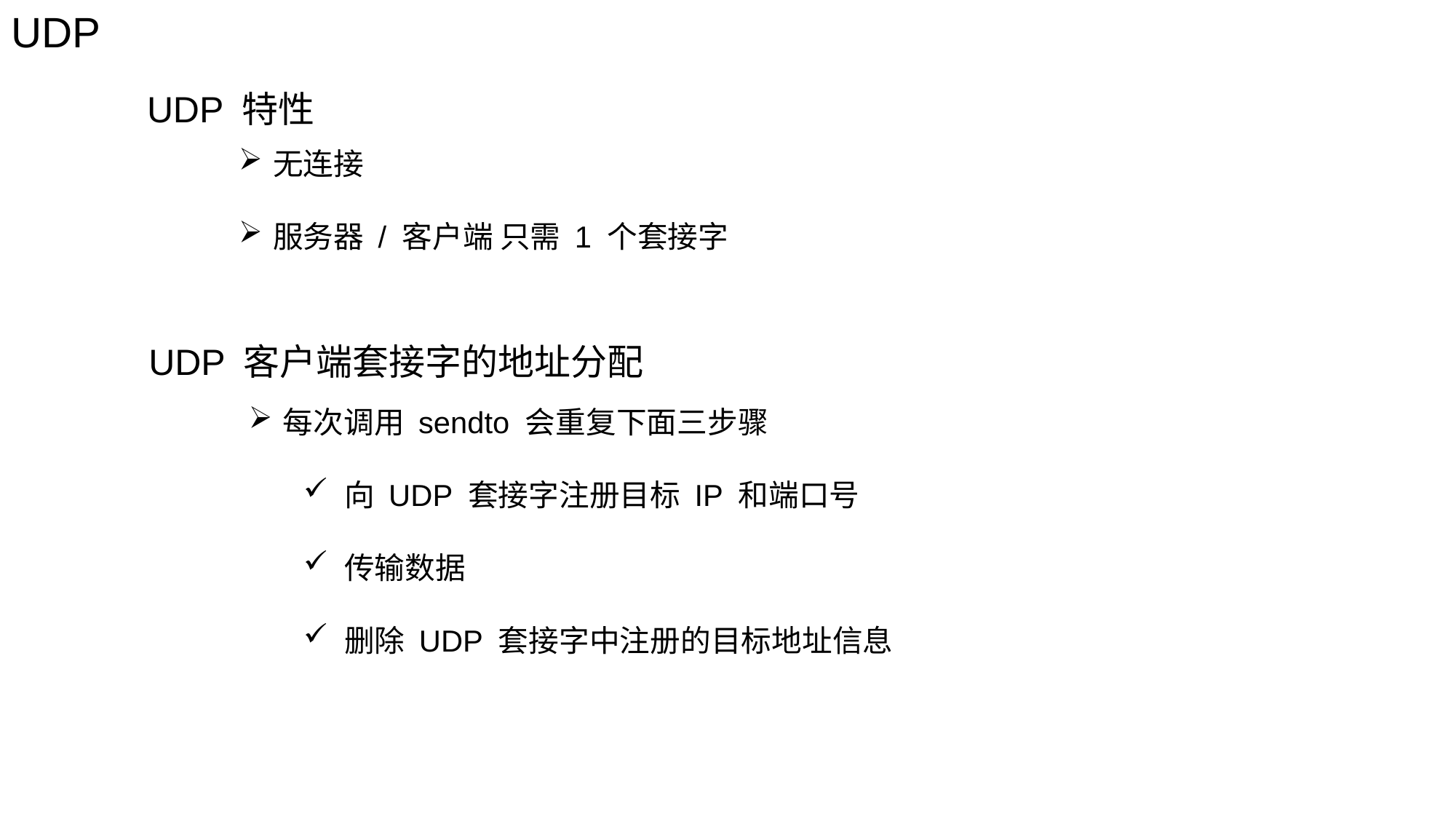

UDP
UDP 特性
无连接

服务器 / 客户端 只需 1 个套接字
UDP 客户端套接字的地址分配
每次调用 sendto 会重复下面三步骤

向 UDP 套接字注册目标 IP 和端口号

传输数据

删除 UDP 套接字中注册的目标地址信息